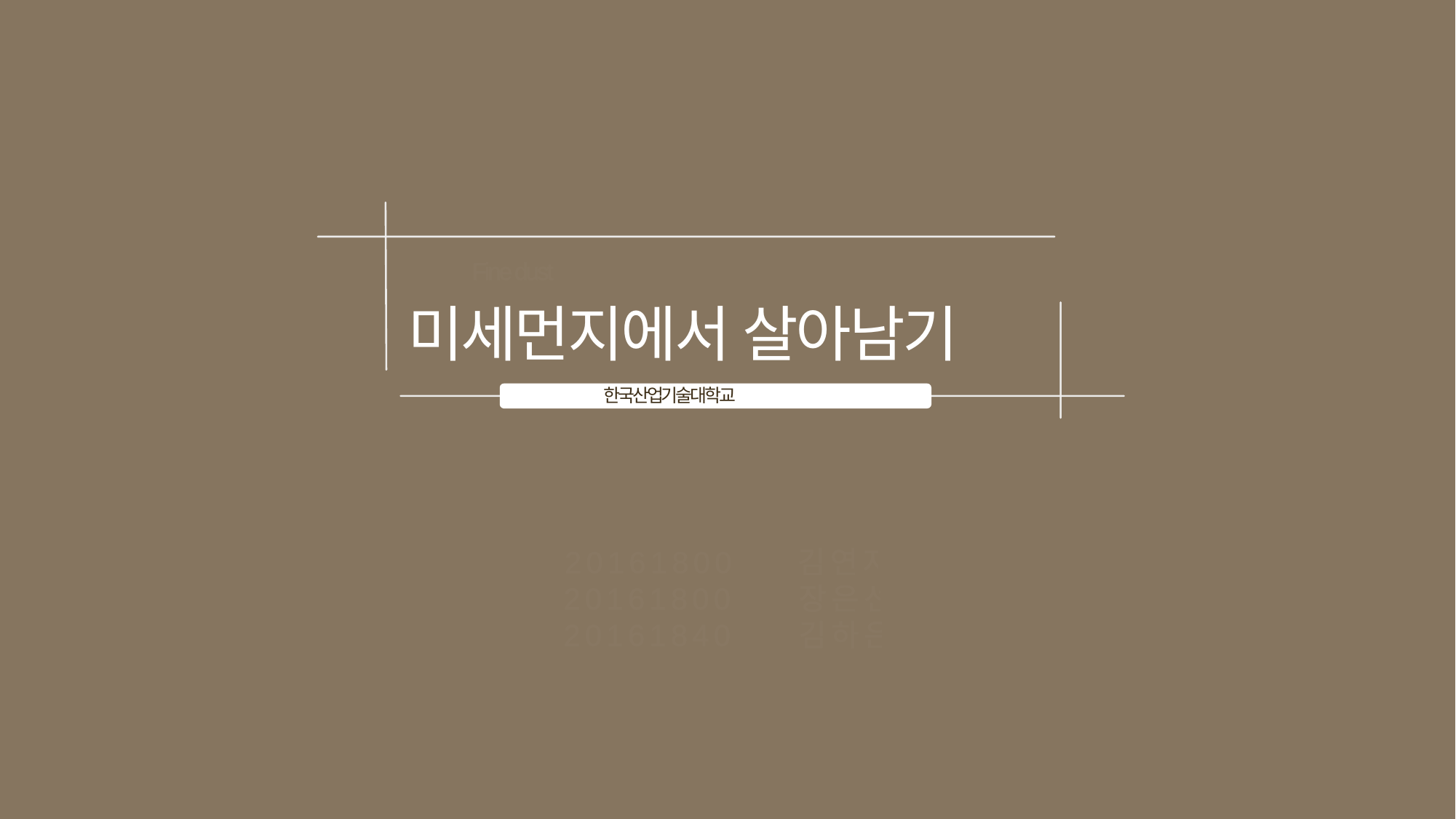

Fine dust
미세먼지에서 살아남기
한국산업기술대학교

2016180011 김연지
2016180038 장은선
2016184009 김하은